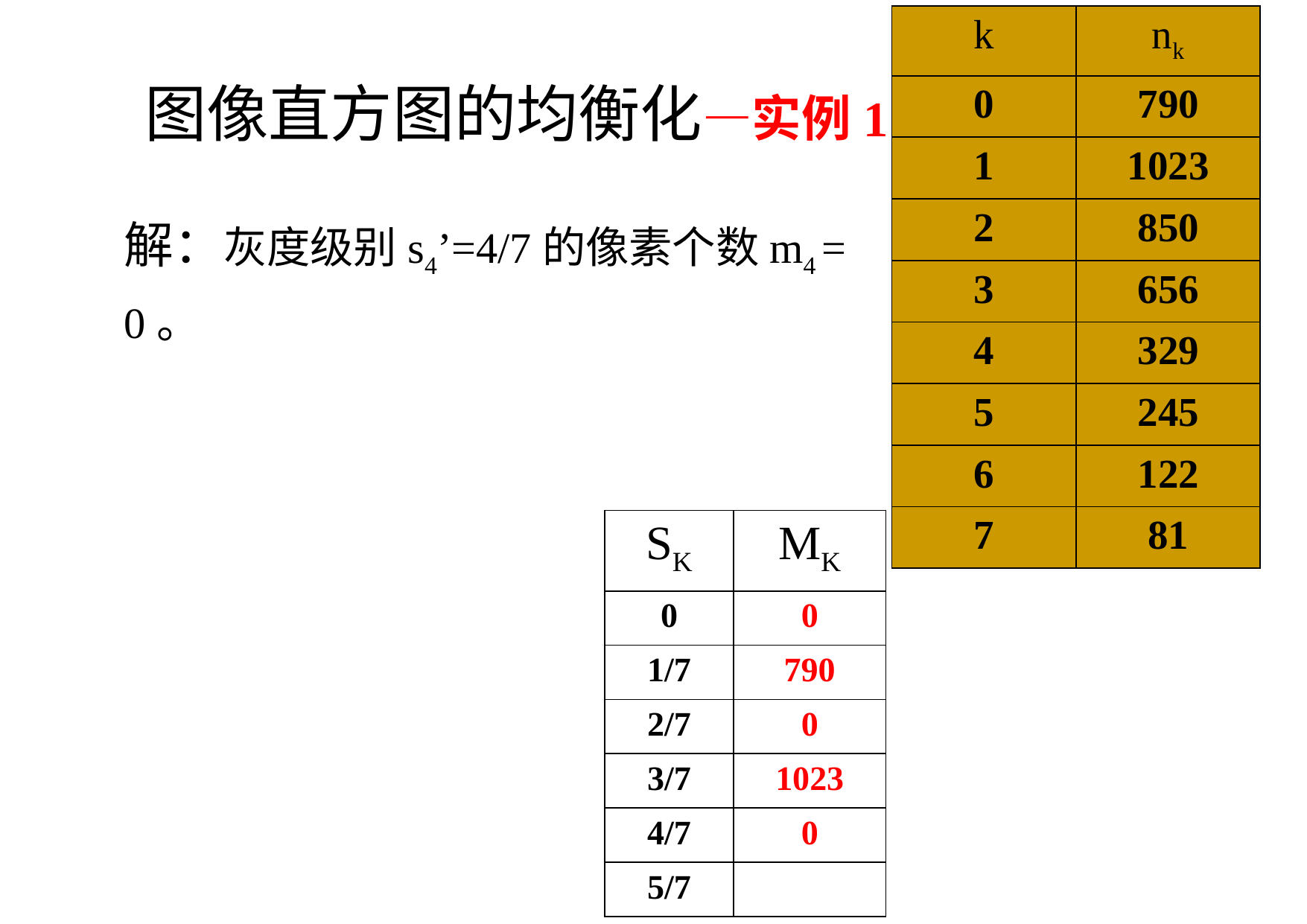

| k | nk |
| --- | --- |
| 0 | 790 |
| 1 | 1023 |
| 2 | 850 |
| 3 | 656 |
| 4 | 329 |
| 5 | 245 |
| 6 | 122 |
| 7 | 81 |
图像直方图的均衡化—实例1
解：灰度级别s4’=4/7的像素个数m4 = 0。

| SK | MK |
| --- | --- |
| 0 | 0 |
| 1/7 | 790 |
| 2/7 | 0 |
| 3/7 | 1023 |
| 4/7 | 0 |
| 5/7 |  |